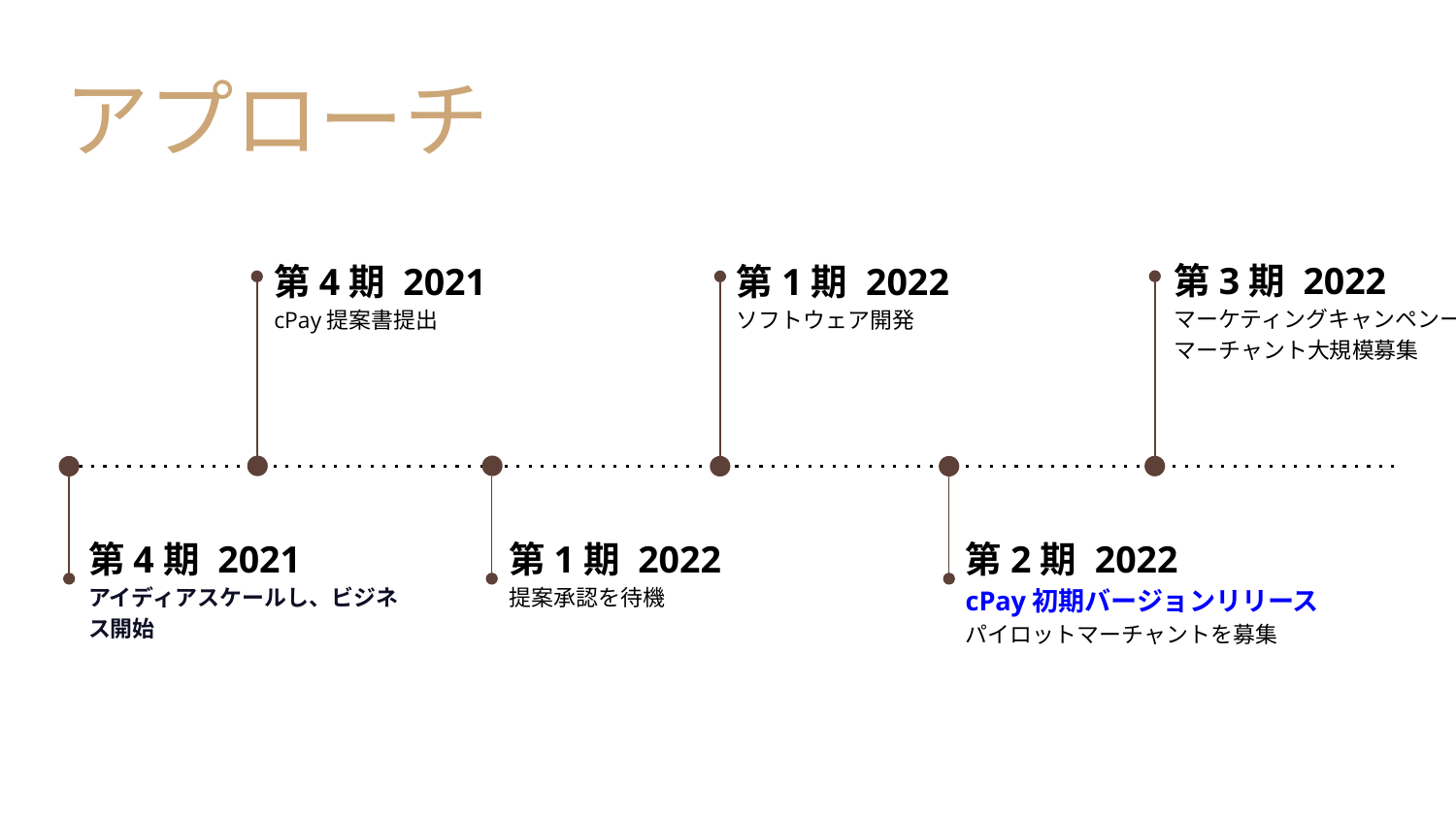

# アプローチ
第3期 2022
マーケティングキャンペンーン
マーチャント大規模募集
第4期 2021
cPay提案書提出
第1期 2022
ソフトウェア開発

第1期 2022
提案承認を待機
第2期 2022
cPay初期バージョンリリース
パイロットマーチャントを募集
第4期 2021
アイディアスケールし、ビジネス開始